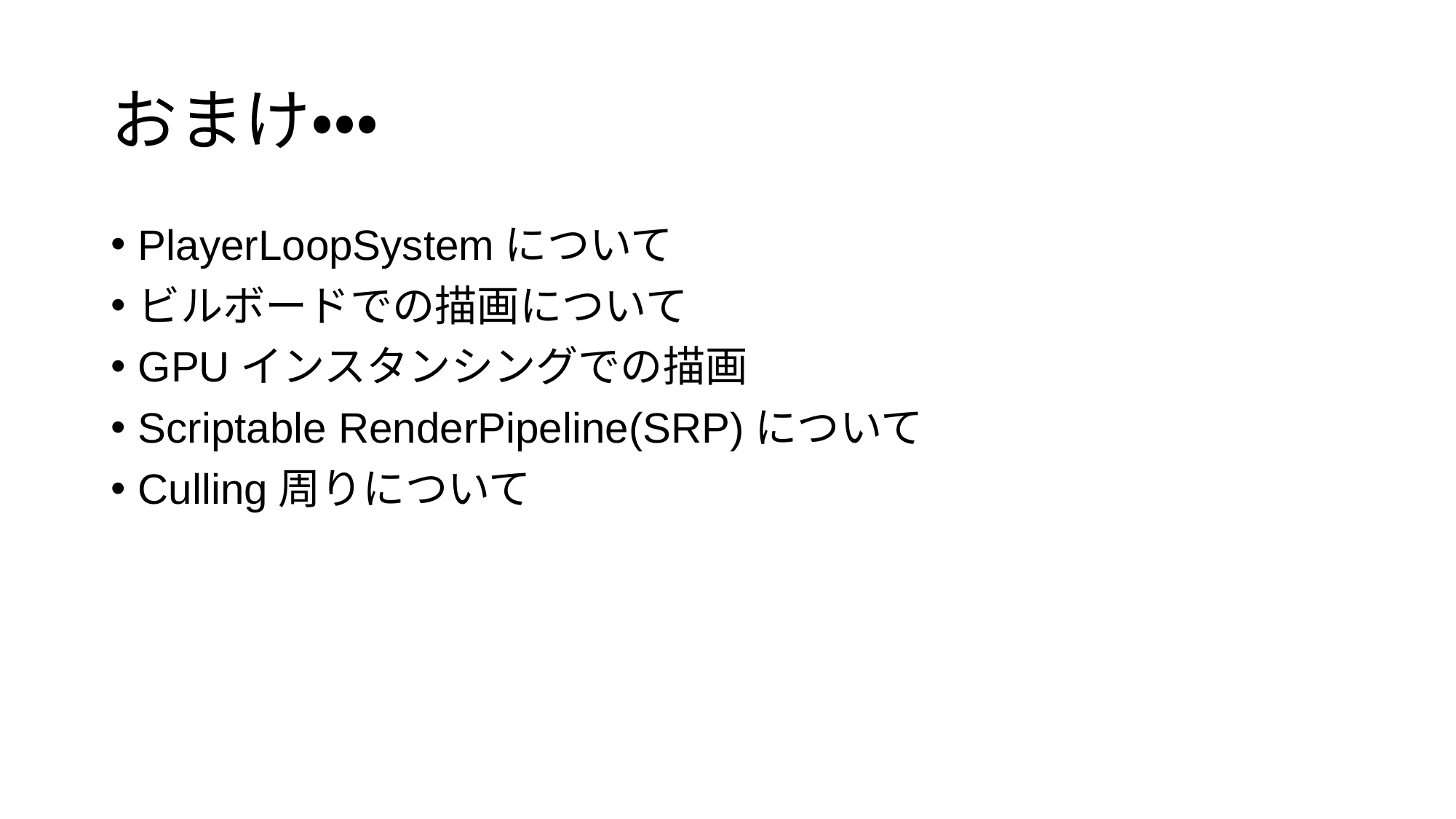

# おまけ・・・
PlayerLoopSystemについて
ビルボードでの描画について
GPUインスタンシングでの描画
Scriptable RenderPipeline(SRP)について
Culling周りについて